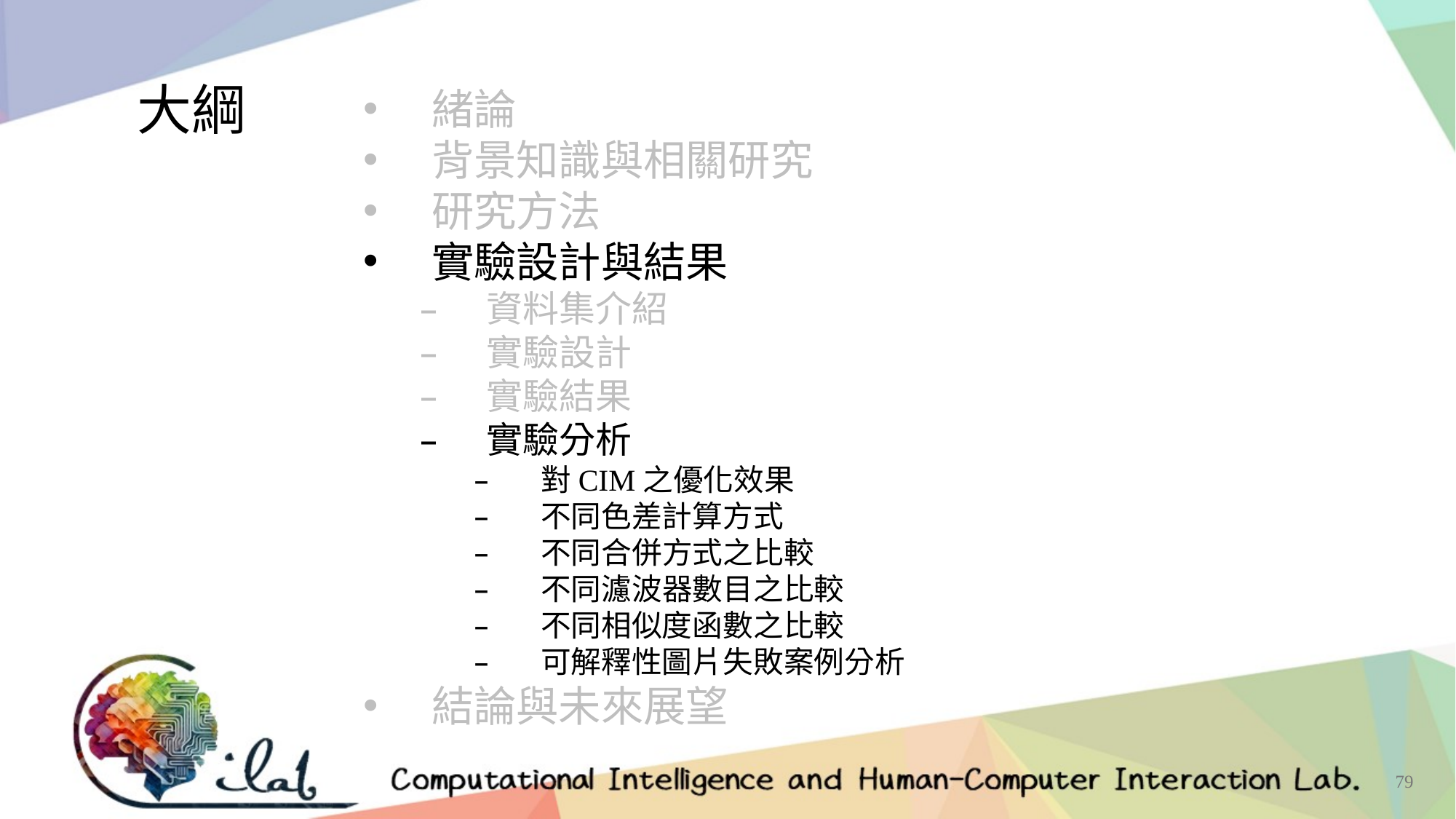

大綱
緒論
背景知識與相關研究
研究方法
實驗設計與結果
資料集介紹
實驗設計
實驗結果
實驗分析
對CIM之優化效果
不同色差計算方式
不同合併方式之比較
不同濾波器數目之比較
不同相似度函數之比較
可解釋性圖片失敗案例分析
結論與未來展望
79